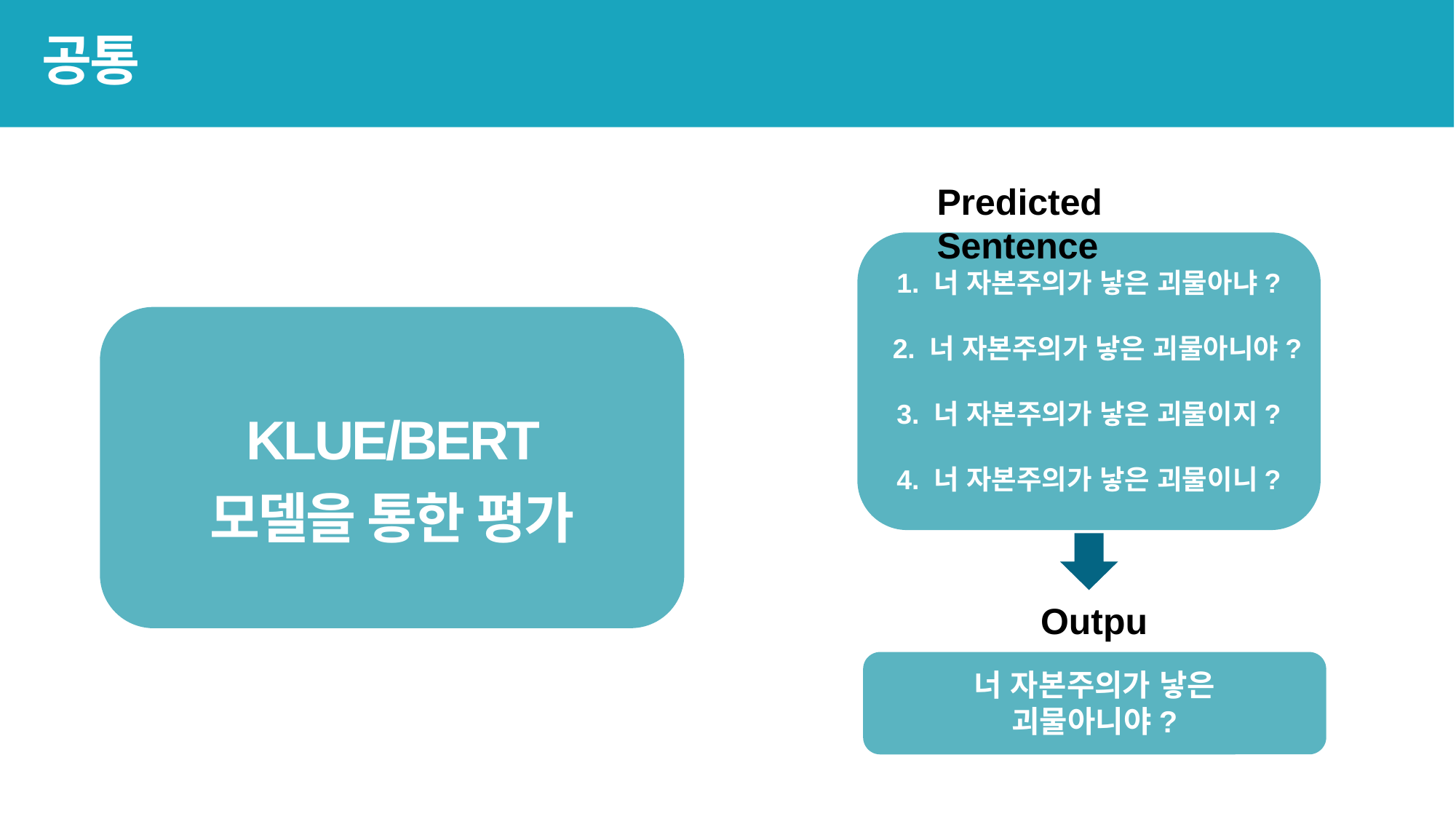

공통
Predicted Sentence

1. 너 자본주의가 낳은 괴물아냐?

2. 너 자본주의가 낳은 괴물아니야?

3. 너 자본주의가 낳은 괴물이지?

4. 너 자본주의가 낳은 괴물이니?

KLUE/BERT 모델을 통한 평가

Output

너 자본주의가 낳은 괴물아니야?